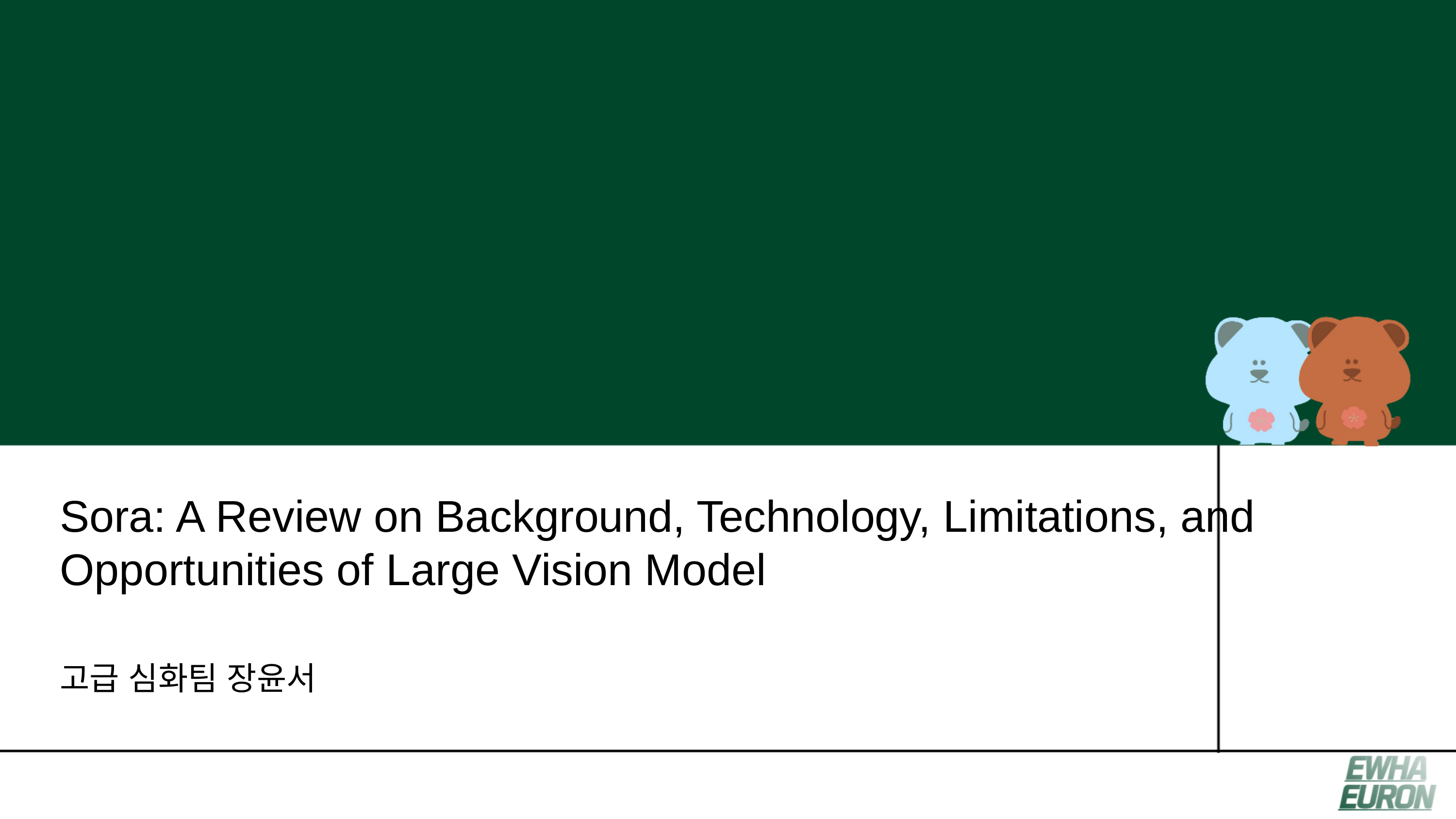

Sora: A Review on Background, Technology, Limitations, and
Opportunities of Large Vision Model
고급 심화팀 장윤서